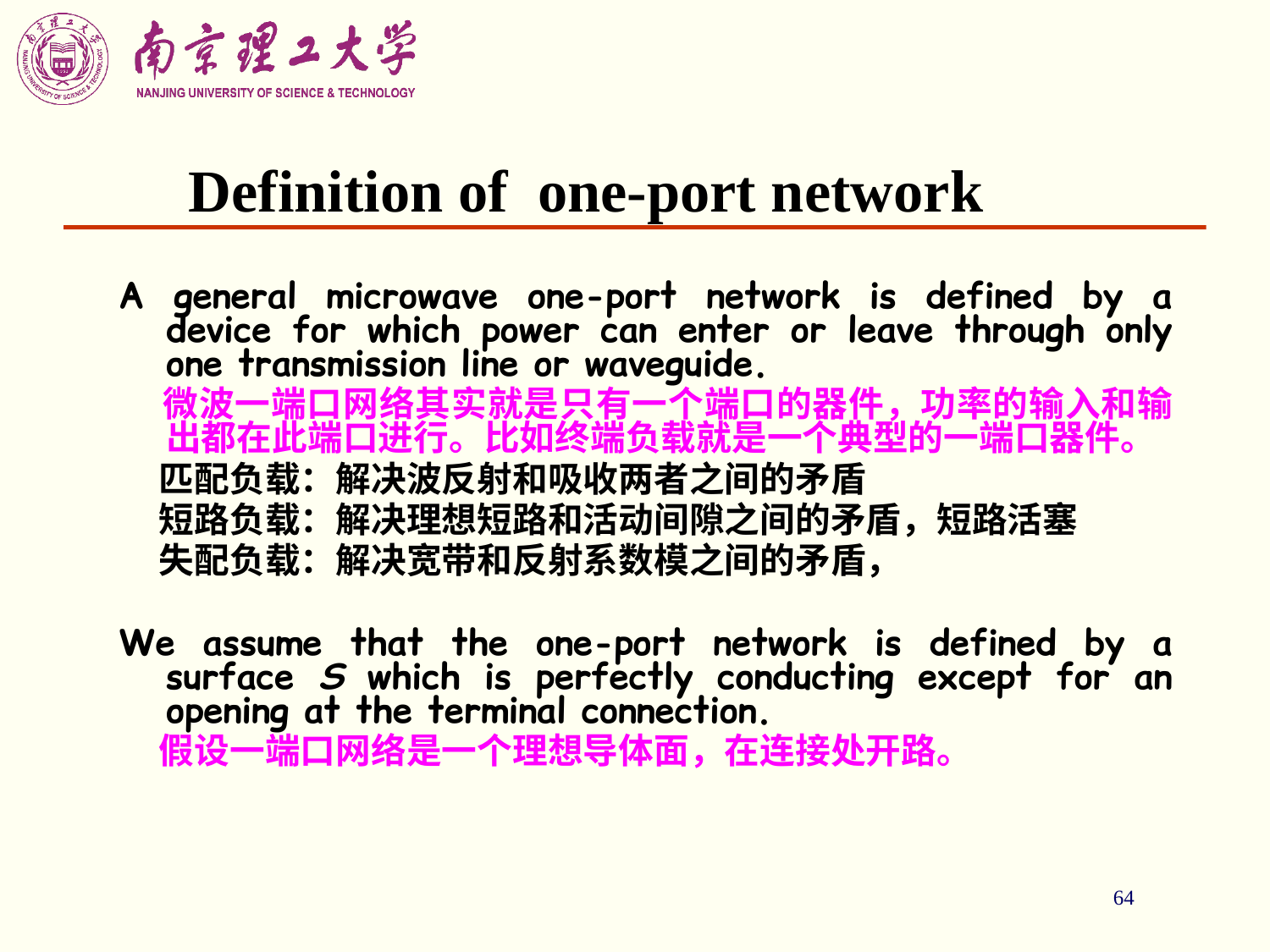

64
# Definition of  one-port network
A general microwave one-port network is defined by a device for which power can enter or leave through only one transmission line or waveguide.
    微波一端口网络其实就是只有一个端口的器件，功率的输入和输出都在此端口进行。比如终端负载就是一个典型的一端口器件。
    匹配负载：解决波反射和吸收两者之间的矛盾
    短路负载：解决理想短路和活动间隙之间的矛盾，短路活塞
    失配负载：解决宽带和反射系数模之间的矛盾，

We assume that the one-port network is defined by a surface S which is perfectly conducting except for an opening at the terminal connection.
    假设一端口网络是一个理想导体面，在连接处开路。